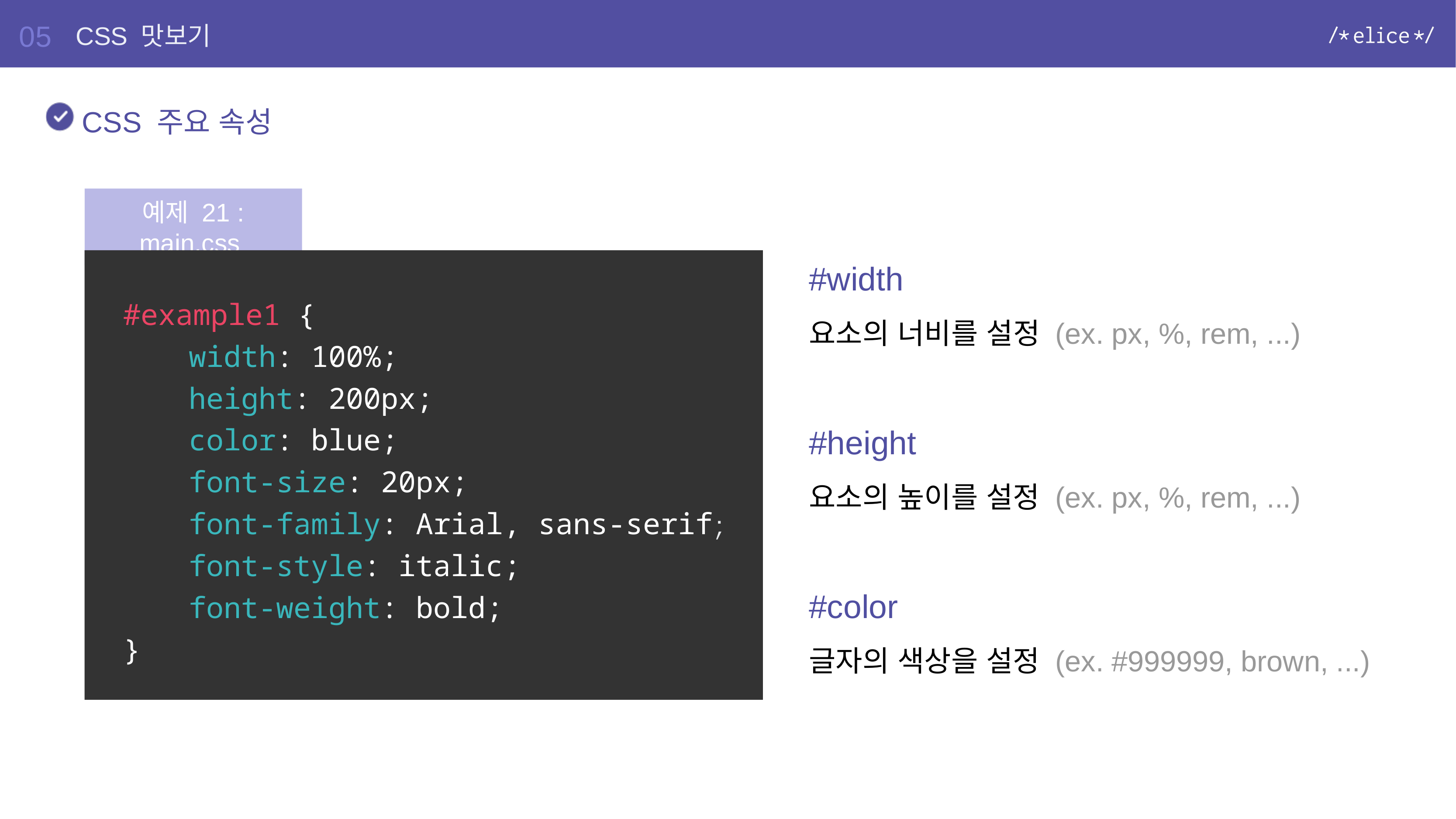

05
CSS 맛보기
CSS 주요 속성
예제 21 : main.css
#width
요소의 너비를 설정 (ex. px, %, rem, ...)

#height
요소의 높이를 설정 (ex. px, %, rem, ...)

#color
글자의 색상을 설정 (ex. #999999, brown, ...)

#example1 {
	width: 100%;
	height: 200px;
	color: blue;
	font-size: 20px;
	font-family: Arial, sans-serif;
	font-style: italic;
	font-weight: bold;
}